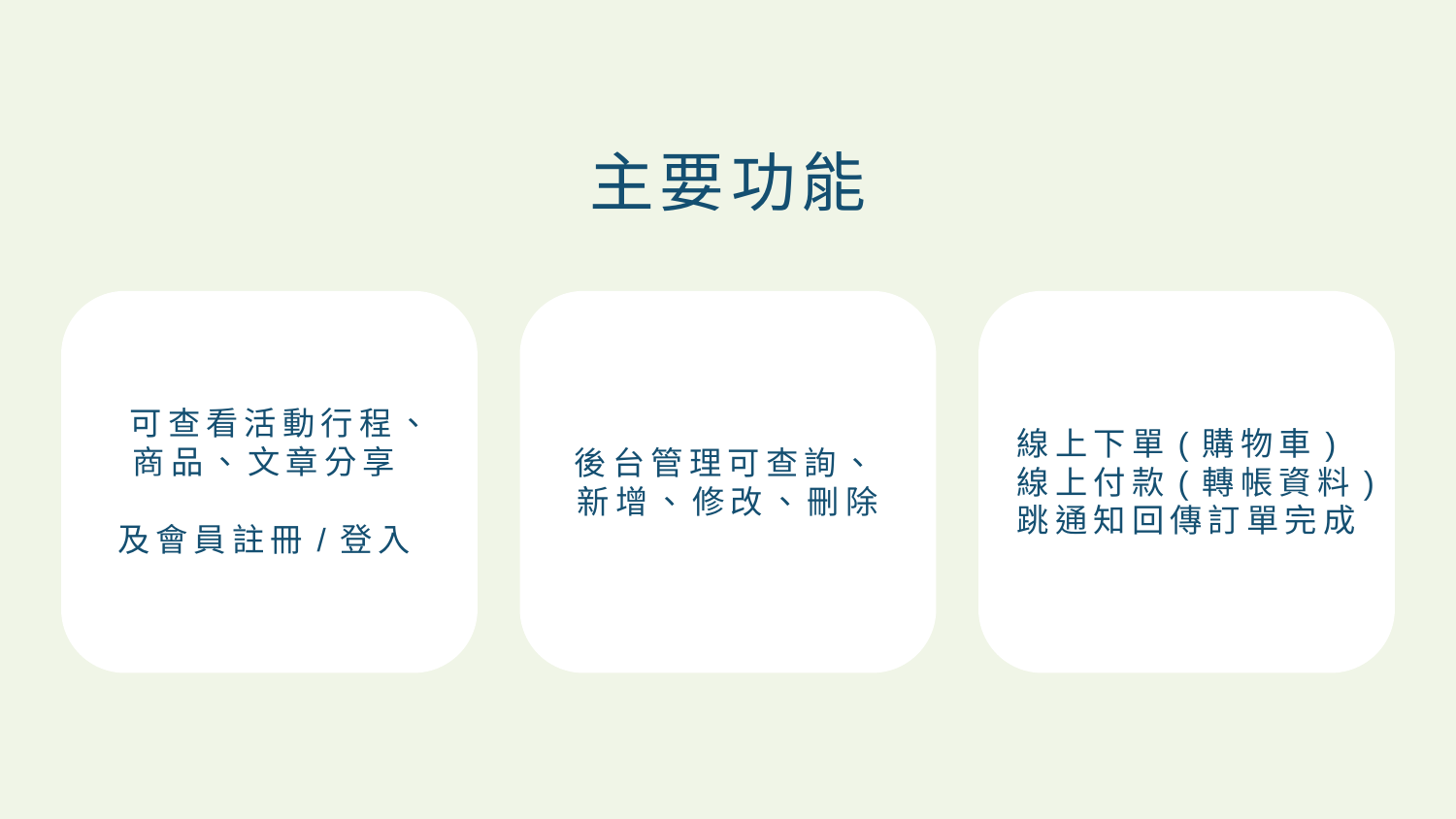

主要功能

可查看活動行程、商品、文章分享

及會員註冊/登入
線上下單(購物車)
線上付款(轉帳資料)
跳通知回傳訂單完成
後台管理可查詢、新增、修改、刪除